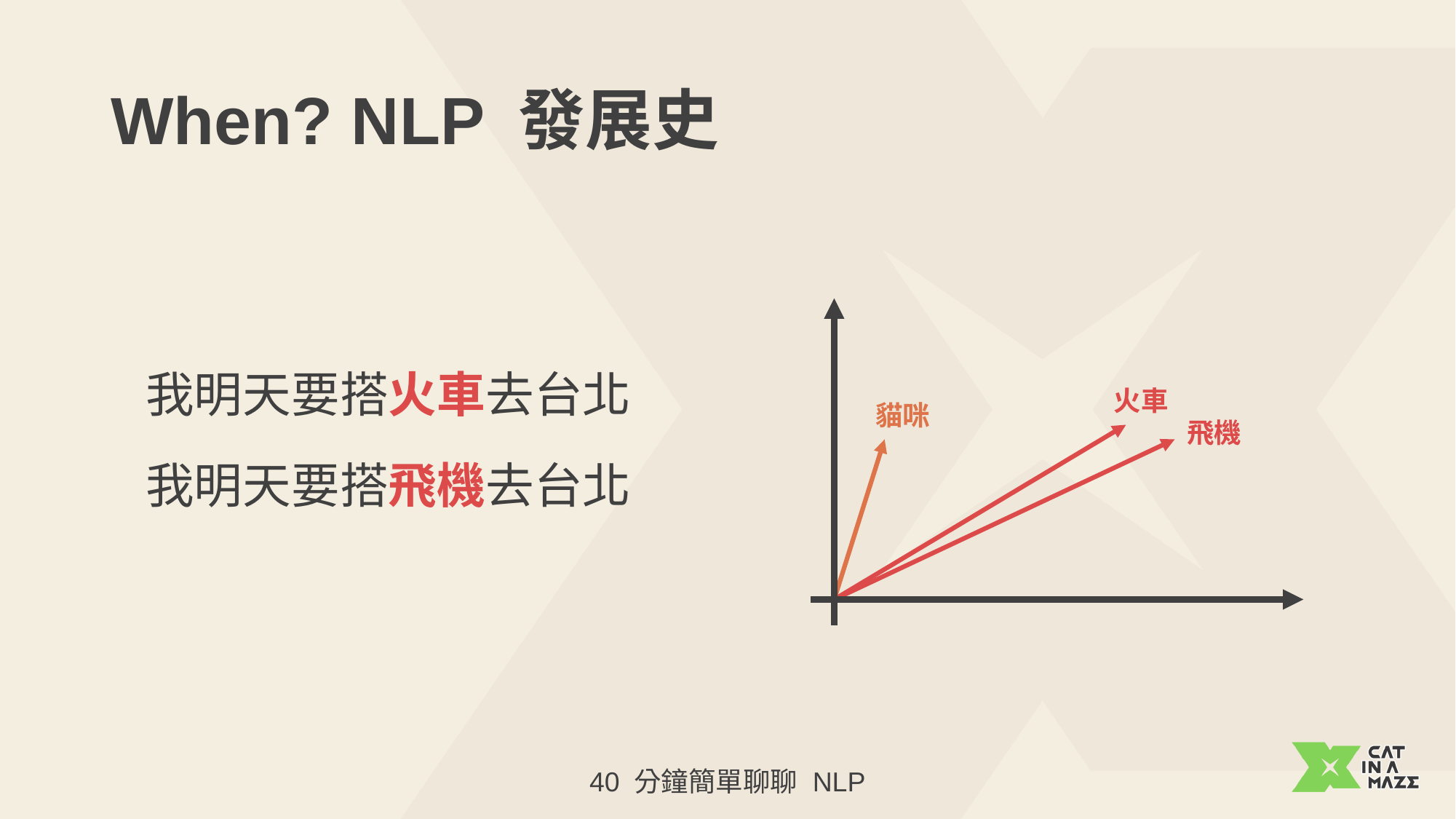

# When? NLP 發展史
我明天要搭火車去台北
火車
貓咪
飛機
我明天要搭飛機去台北
40 分鐘簡單聊聊 NLP